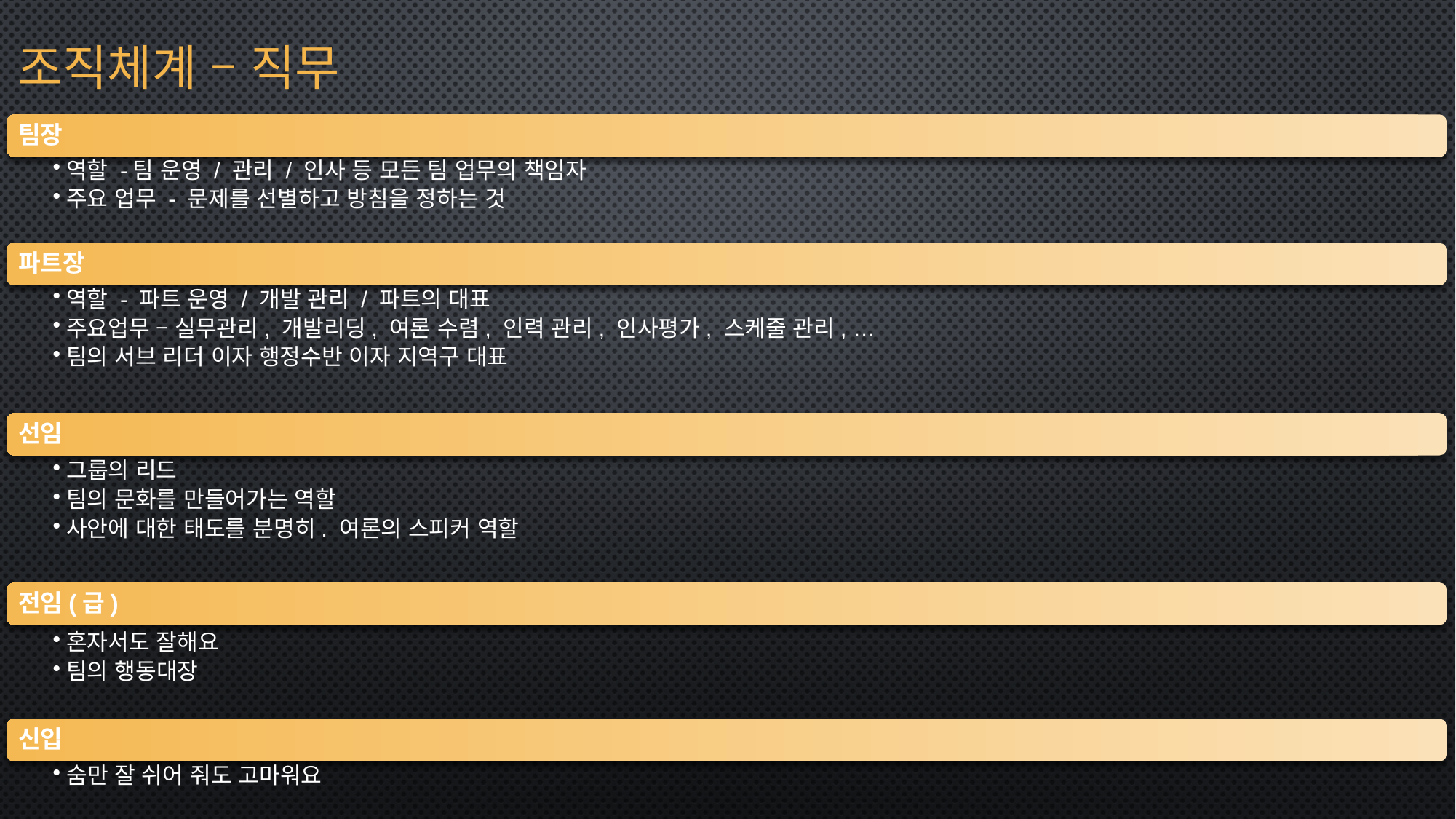

조직체계 – 직무
팀장
역할 -팀 운영 / 관리 / 인사 등 모든 팀 업무의 책임자
주요 업무 - 문제를 선별하고 방침을 정하는 것
파트장
역할 - 파트 운영 / 개발 관리 / 파트의 대표
주요업무 – 실무관리, 개발리딩, 여론 수렴, 인력 관리, 인사평가, 스케줄 관리, …
팀의 서브 리더 이자 행정수반 이자 지역구 대표
선임
그룹의 리드
팀의 문화를 만들어가는 역할
사안에 대한 태도를 분명히. 여론의 스피커 역할
전임(급)
혼자서도 잘해요
팀의 행동대장
신입
숨만 잘 쉬어 줘도 고마워요